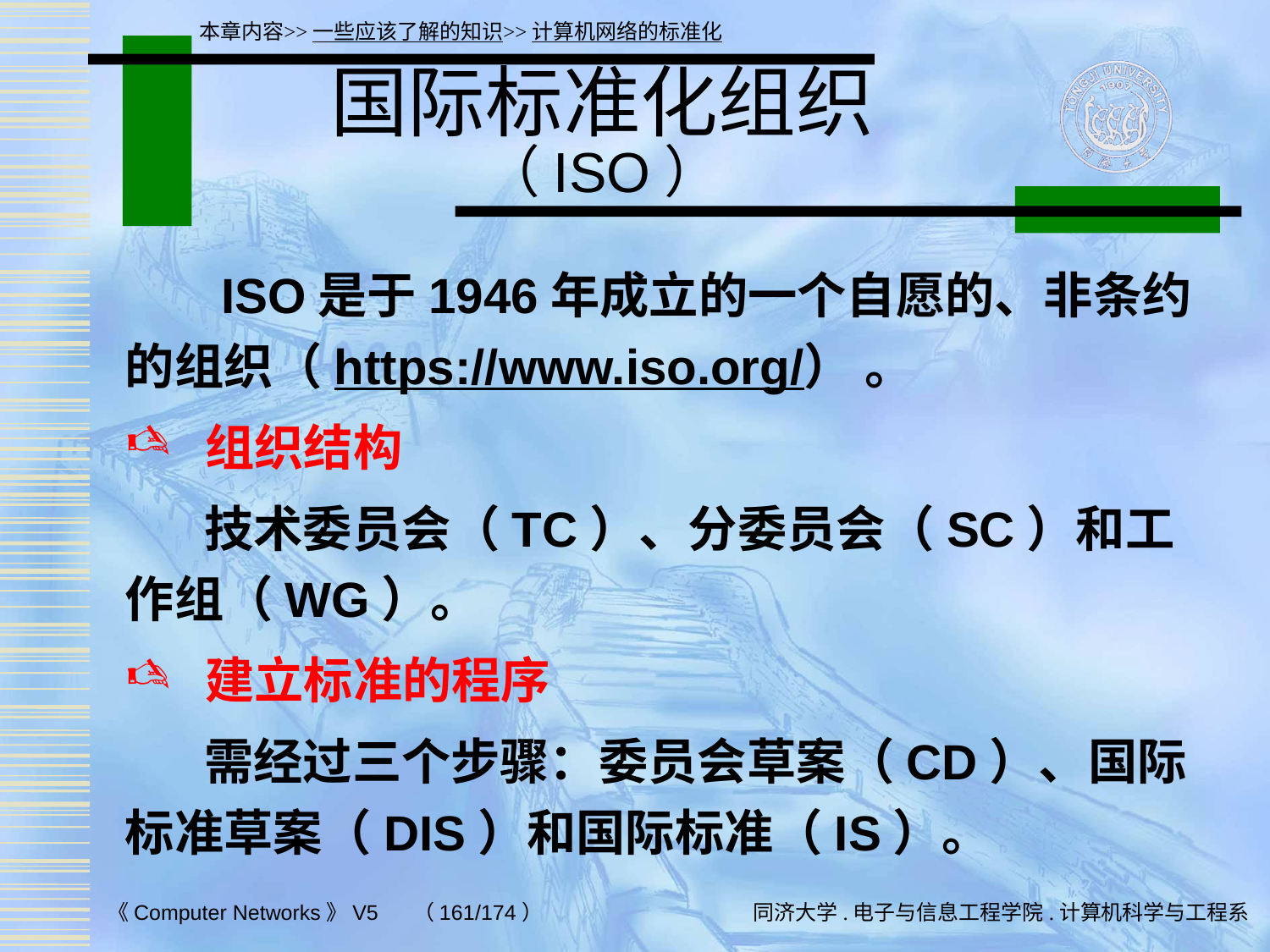

本章内容>>一些应该了解的知识>>计算机网络的标准化
# 国际标准化组织 （ISO）
       ISO是于1946年成立的一个自愿的、非条约的组织（https://www.iso.org/） 。
  组织结构
      技术委员会（TC）、分委员会（SC）和工作组（WG）。
  建立标准的程序
      需经过三个步骤：委员会草案（CD）、国际标准草案（DIS）和国际标准（IS）。